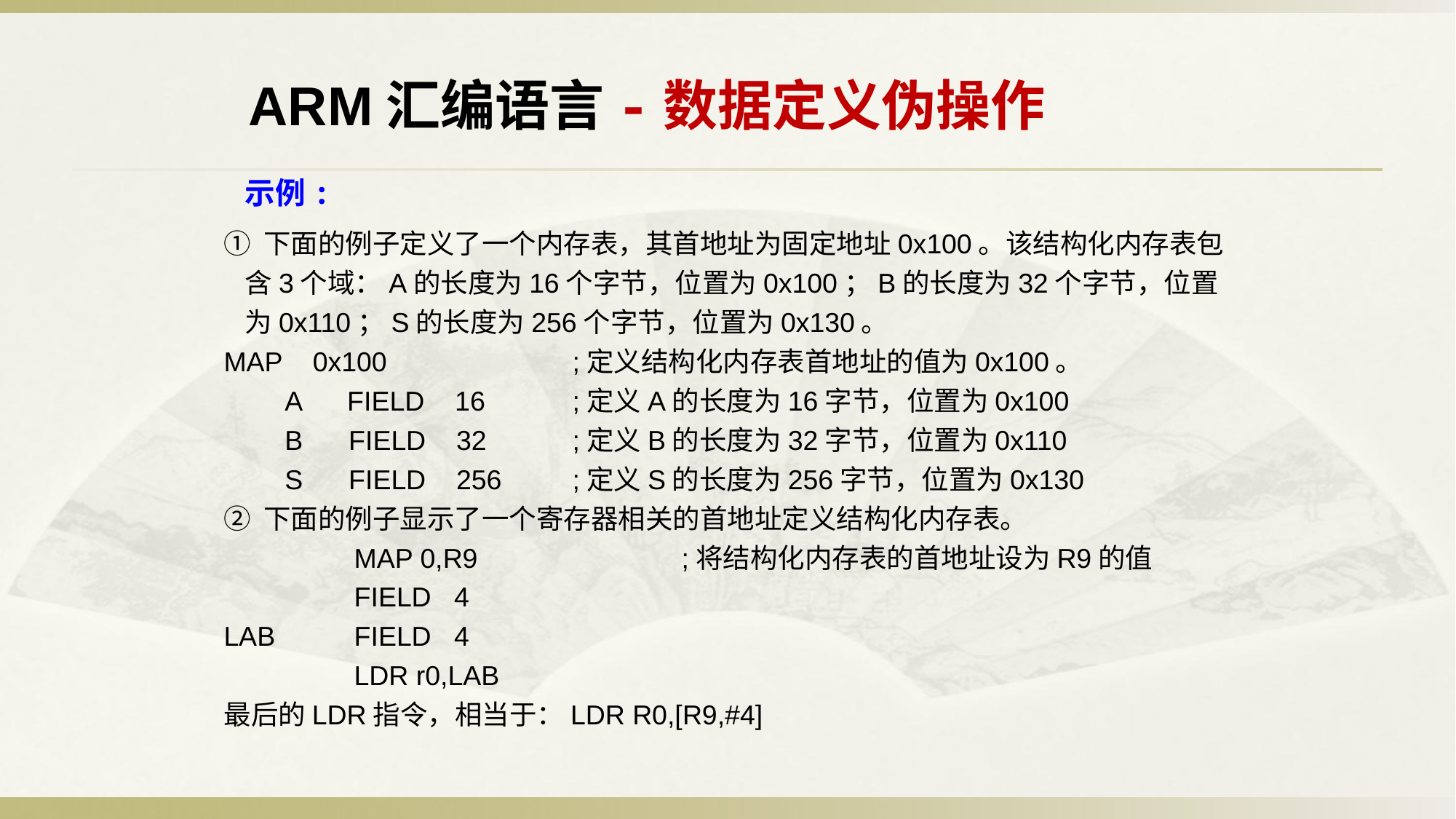

ARM汇编语言-数据定义伪操作
示例:
① 下面的例子定义了一个内存表，其首地址为固定地址0x100。该结构化内存表包含3个域：A的长度为16个字节，位置为0x100；B的长度为32个字节，位置为0x110；S的长度为256个字节，位置为0x130。
MAP    0x100		;定义结构化内存表首地址的值为0x100。
        A      FIELD    16	;定义A的长度为16字节，位置为0x100
        B      FIELD    32	;定义B的长度为32字节，位置为0x110
        S      FIELD    256	;定义S的长度为256字节，位置为0x130
② 下面的例子显示了一个寄存器相关的首地址定义结构化内存表。
     	MAP 0,R9		;将结构化内存表的首地址设为R9的值
     	FIELD   4
LAB 	FIELD   4
     	LDR r0,LAB
最后的LDR指令，相当于：LDR R0,[R9,#4]